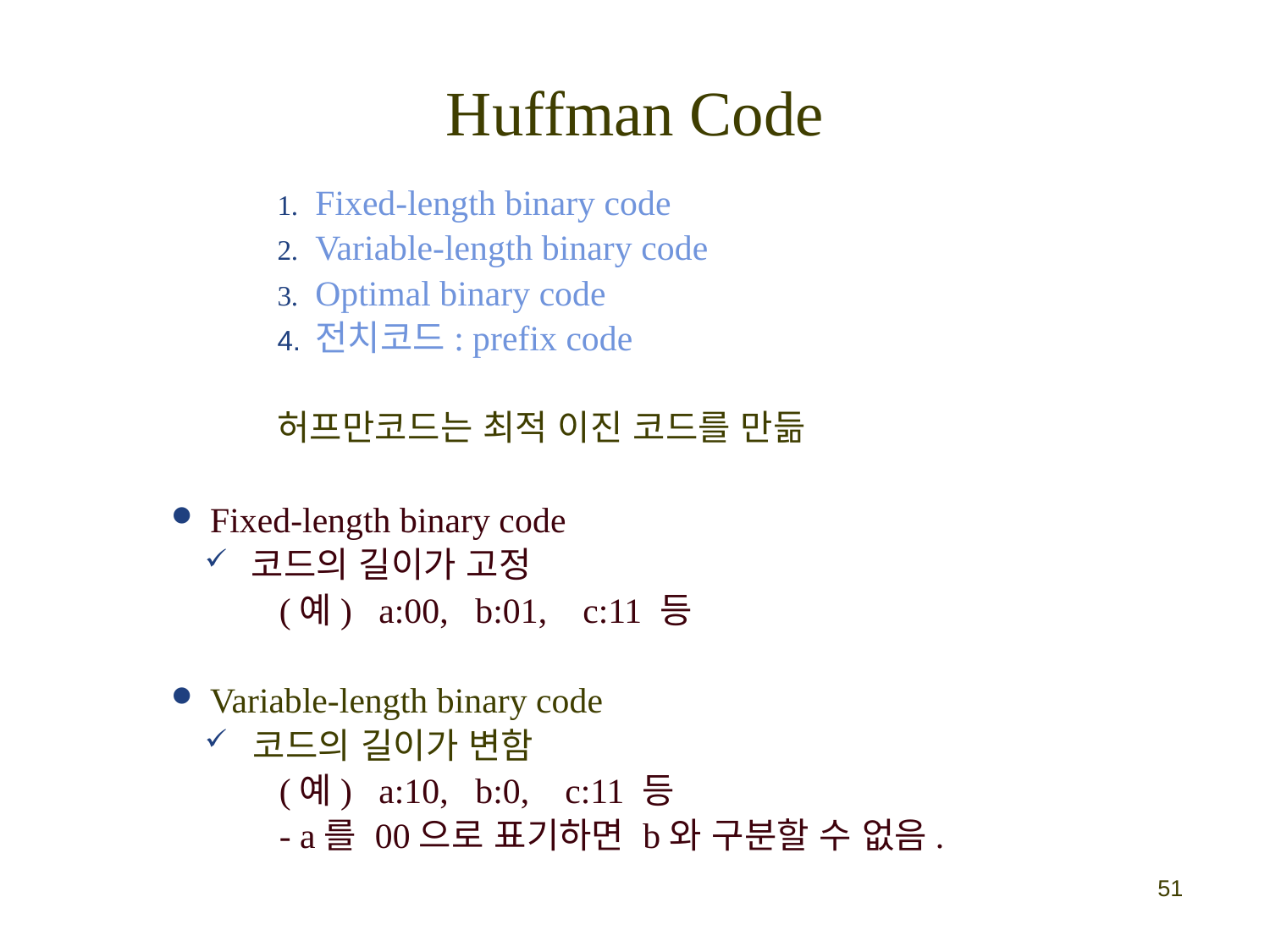

# Huffman Code
Fixed-length binary code
Variable-length binary code
Optimal binary code
전치코드: prefix code

허프만코드는 최적 이진 코드를 만듦
 Fixed-length binary code
 코드의 길이가 고정
     (예)   a:00,   b:01,    c:11 등

 Variable-length binary code
 코드의 길이가 변함
     (예)   a:10,   b:0,    c:11 등
     - a를 00으로 표기하면 b와 구분할 수 없음.

51